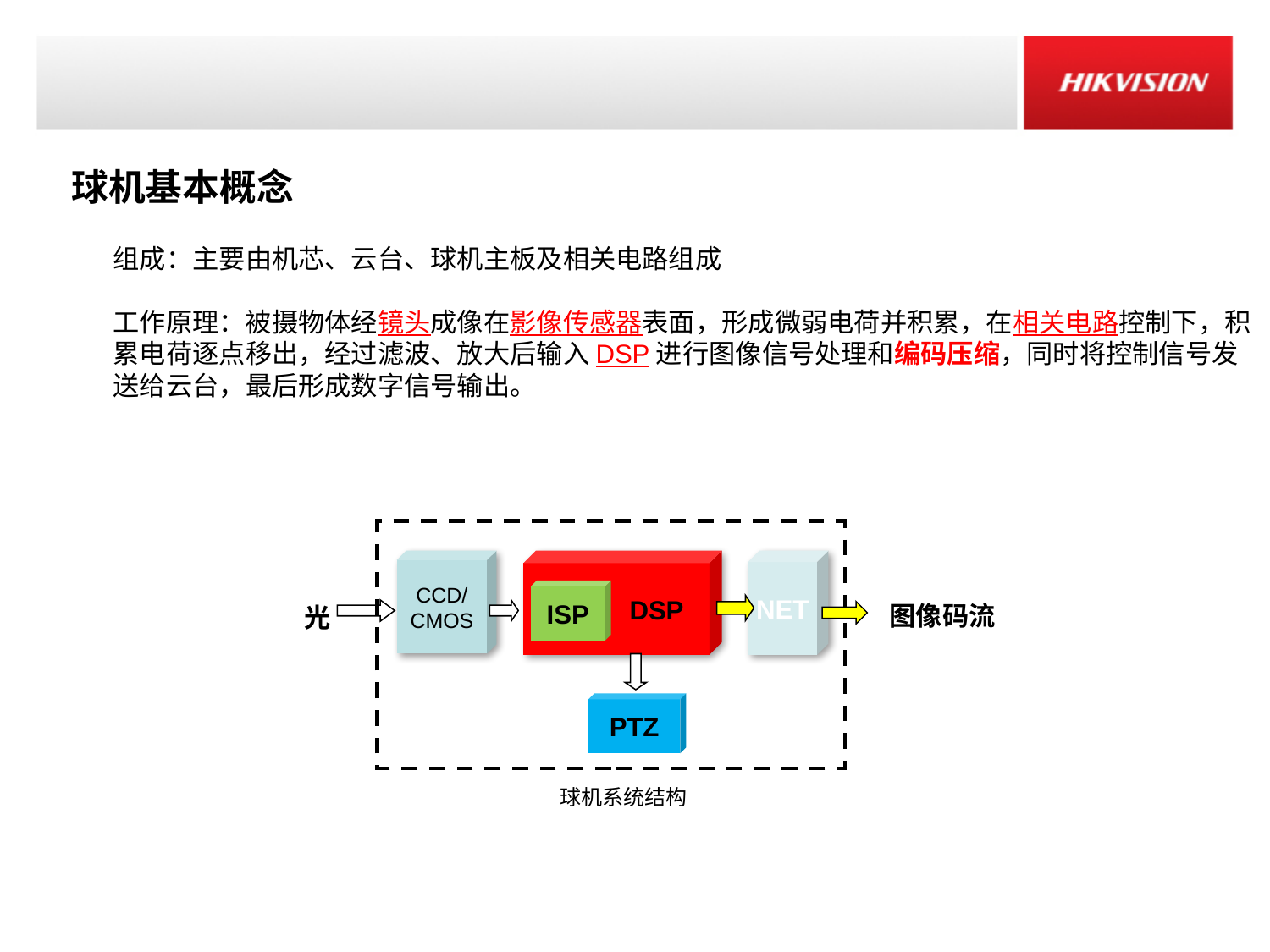

球机基本概念
组成：主要由机芯、云台、球机主板及相关电路组成

工作原理：被摄物体经镜头成像在影像传感器表面，形成微弱电荷并积累，在相关电路控制下，积累电荷逐点移出，经过滤波、放大后输入DSP进行图像信号处理和编码压缩，同时将控制信号发送给云台，最后形成数字信号输出。

CCD/
CMOS

DSP

NET
ISP
图像码流
光

PTZ
球机系统结构